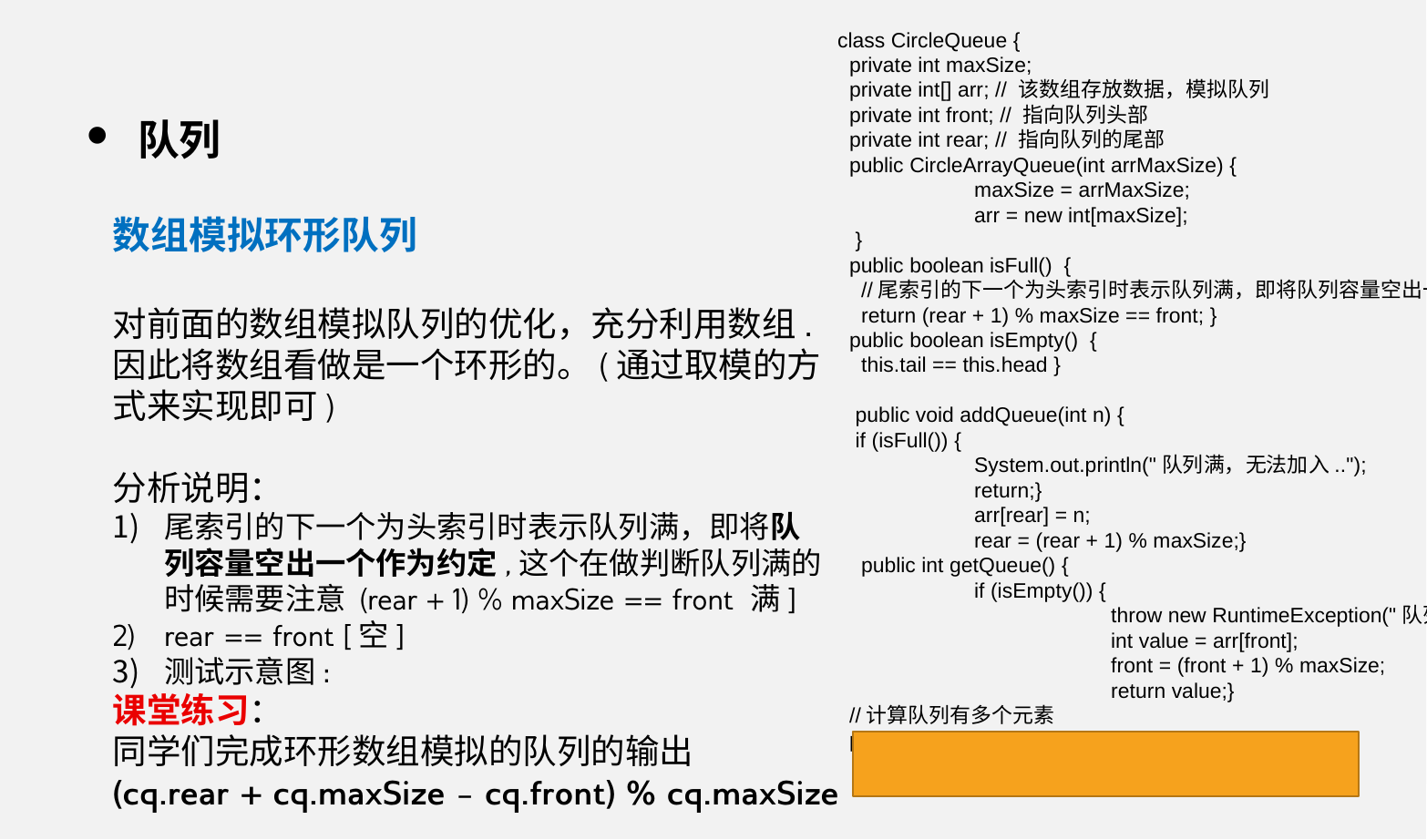

class CircleQueue {
  private int maxSize;
  private int[] arr; // 该数组存放数据，模拟队列
  private int front; // 指向队列头部
  private int rear; // 指向队列的尾部
  public CircleArrayQueue(int arrMaxSize) {
  	maxSize = arrMaxSize;
	arr = new int[maxSize];
   }
  public boolean isFull()  {
    //尾索引的下一个为头索引时表示队列满，即将队列容量空出一个作为约定(!!!)
    return (rear + 1) % maxSize == front; }
  public boolean isEmpty()  {
    this.tail == this.head }

   public void addQueue(int n) {
   if (isFull()) {
	System.out.println("队列满，无法加入..");
	return;}
	arr[rear] = n;
	rear = (rear + 1) % maxSize;}
    public int getQueue() {
  	if (isEmpty()) {
		throw new RuntimeException("队列空~");}
		int value = arr[front];
		front = (front + 1) % maxSize;
		return value;}
  //计算队列有多个元素
  public int size()  {
    return (rear + maxSize - front) % maxSize;}}
队列
数组模拟环形队列

对前面的数组模拟队列的优化，充分利用数组.
因此将数组看做是一个环形的。(通过取模的方
式来实现即可)

分析说明：
尾索引的下一个为头索引时表示队列满，即将队
列容量空出一个作为约定,这个在做判断队列满的
时候需要注意 (rear + 1) % maxSize == front 满]
rear == front [空]
测试示意图:
课堂练习：
同学们完成环形数组模拟的队列的输出
(cq.rear + cq.maxSize – cq.front) % cq.maxSize